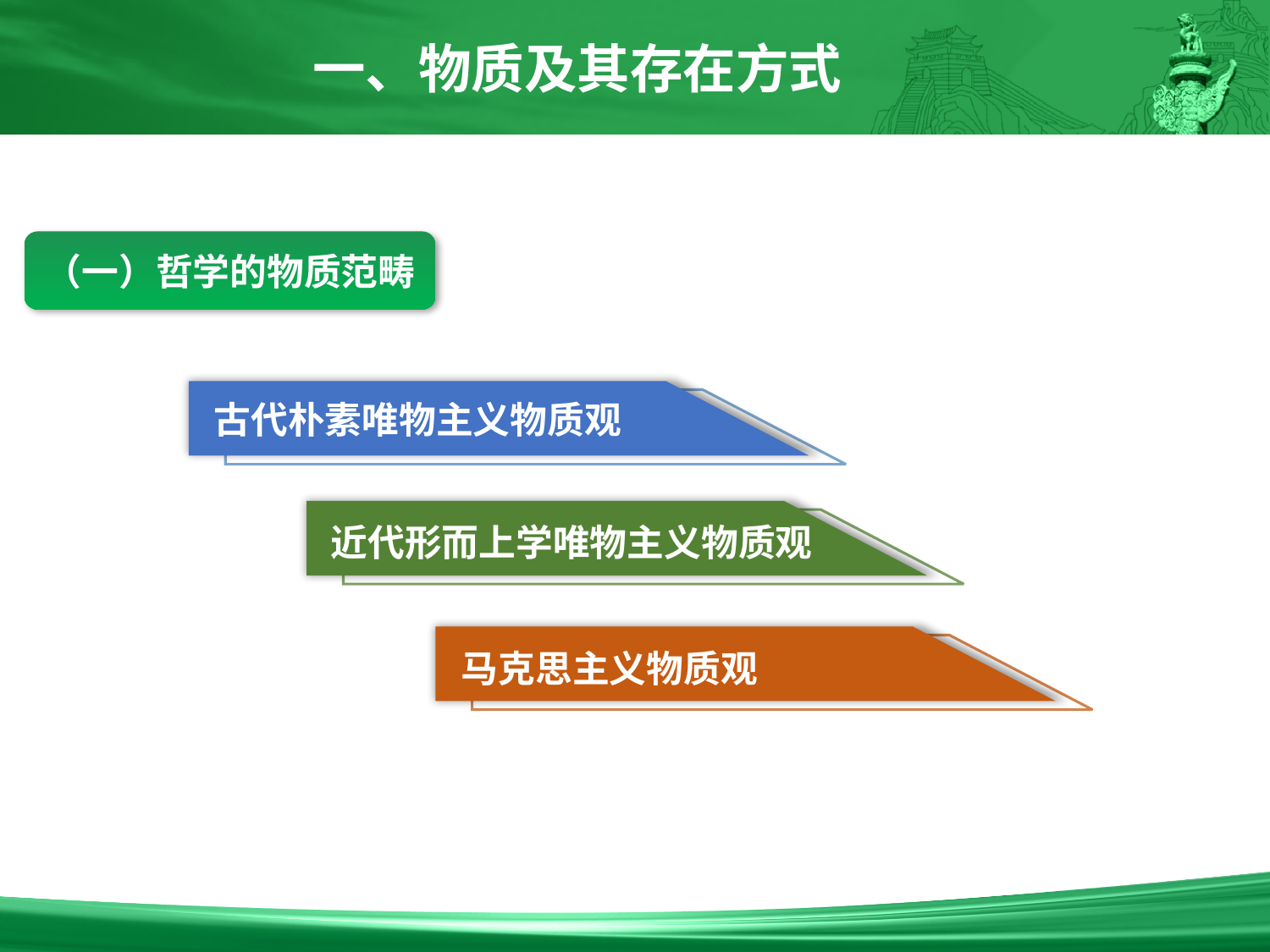

一、物质及其存在方式
（一）哲学的物质范畴

 古代朴素唯物主义物质观

近代形而上学唯物主义物质观

马克思主义物质观